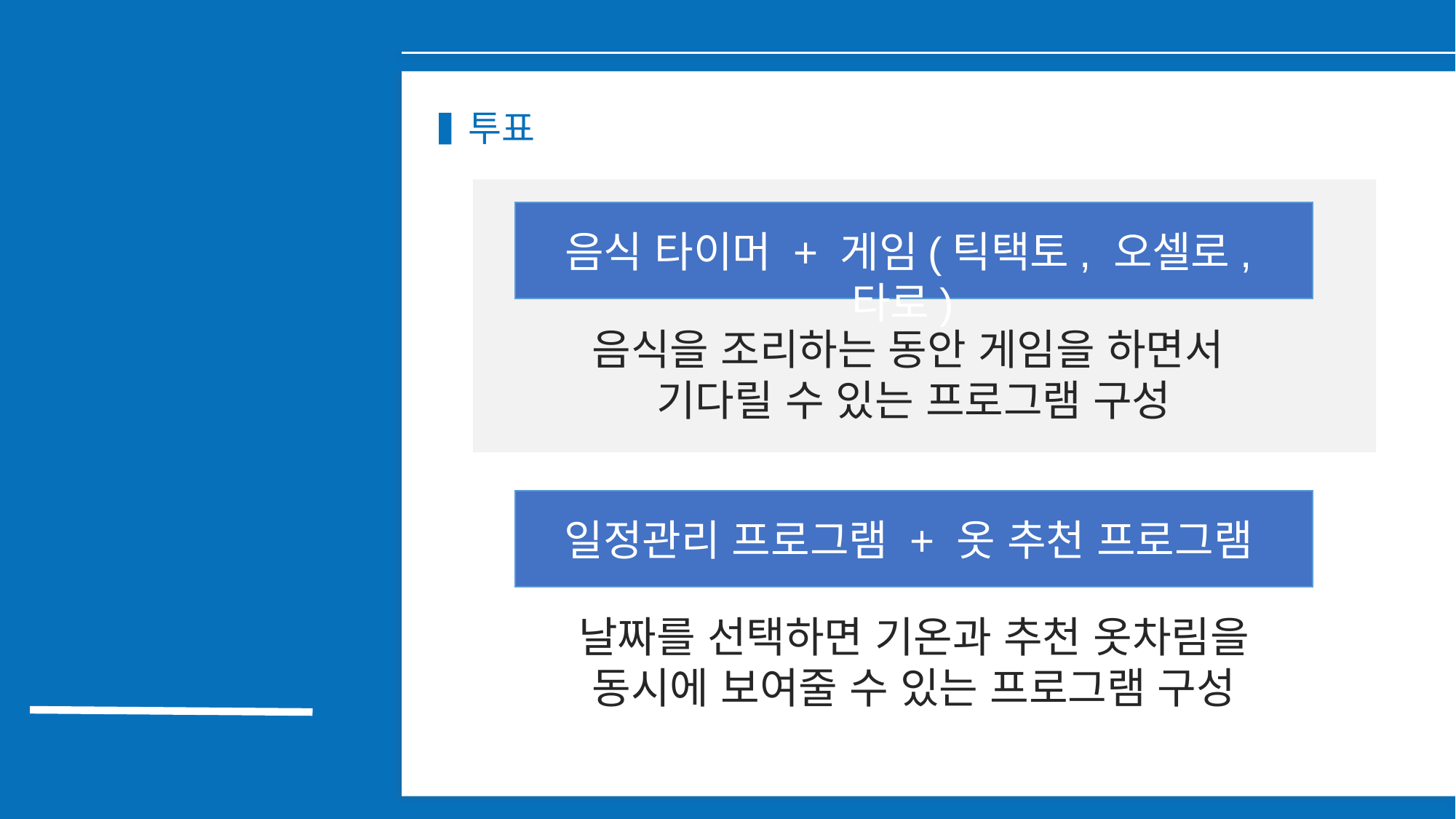

투표

음식 타이머 + 게임(틱택토, 오셀로, 타로)
음식을 조리하는 동안 게임을 하면서
기다릴 수 있는 프로그램 구성

일정관리 프로그램 + 옷 추천 프로그램
STEP 01.
계획
날짜를 선택하면 기온과 추천 옷차림을
동시에 보여줄 수 있는 프로그램 구성